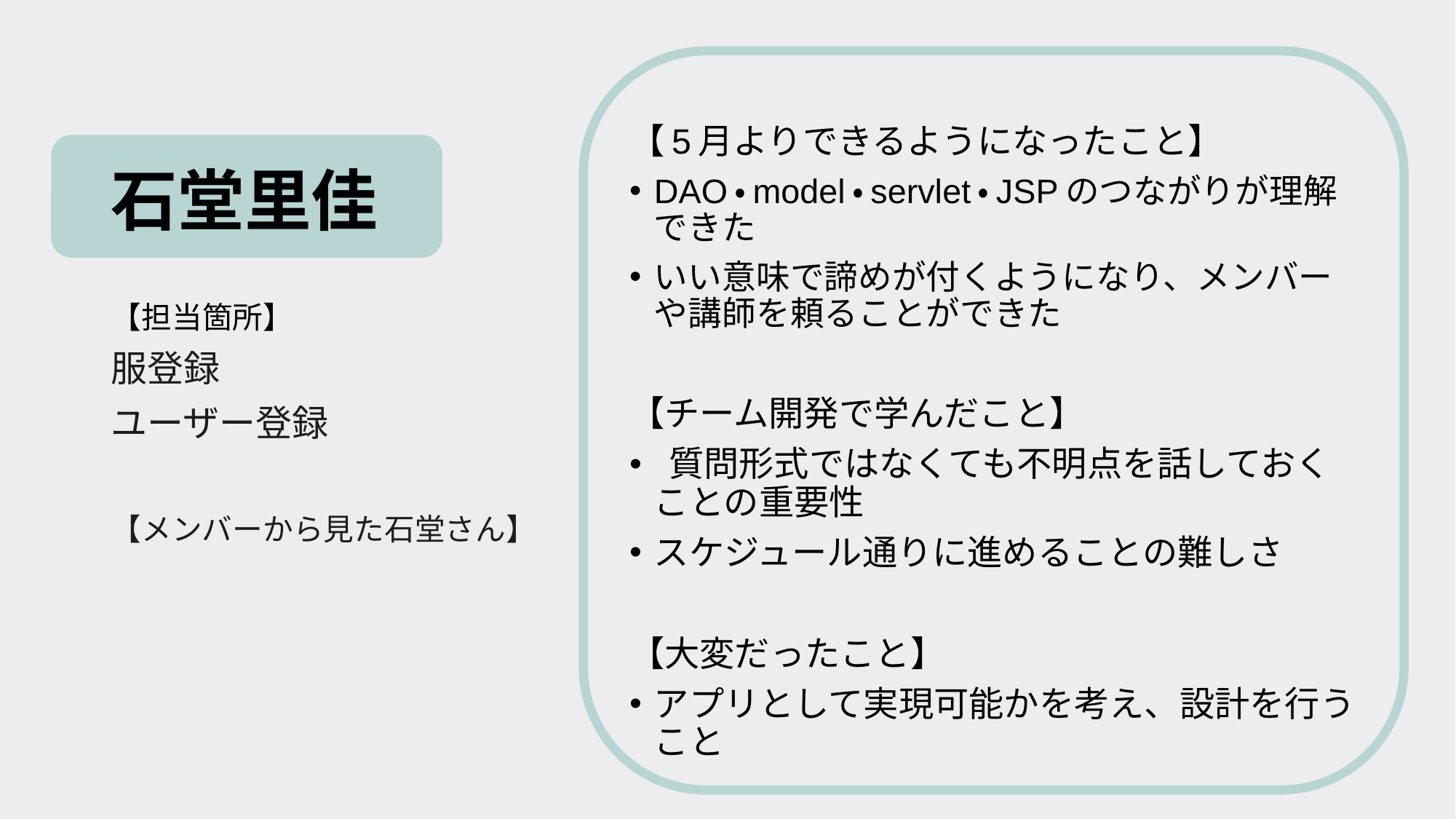

# 石堂里佳
【5月よりできるようになったこと】
DAO・model・servlet・JSPのつながりが理解できた
いい意味で諦めが付くようになり、メンバーや講師を頼ることができた

【チーム開発で学んだこと】
 質問形式ではなくても不明点を話しておくことの重要性
スケジュール通りに進めることの難しさ

【大変だったこと】
アプリとして実現可能かを考え、設計を行うこと

【担当箇所】
服登録
ユーザー登録

【メンバーから見た石堂さん】